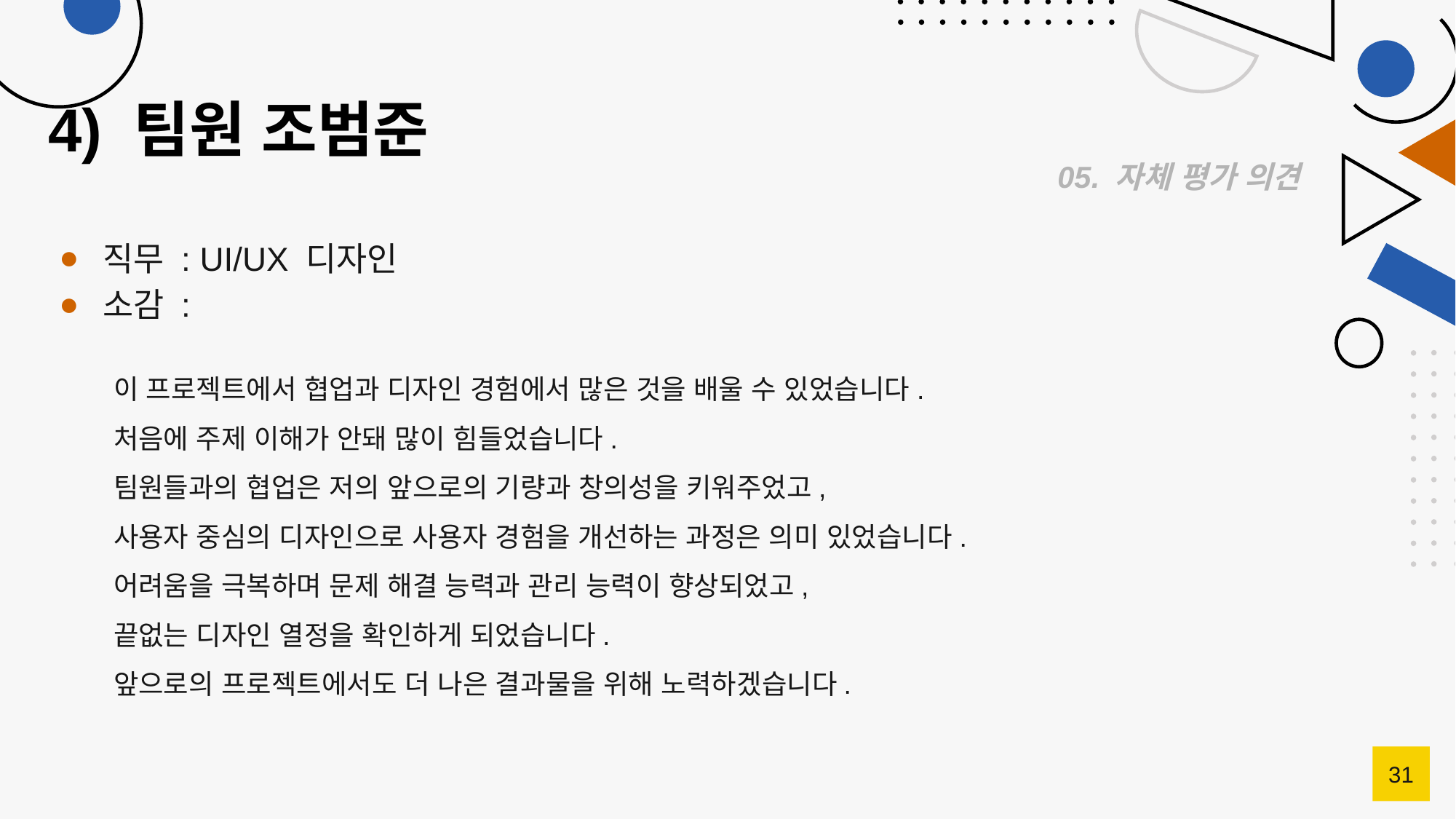

# 4) 팀원 조범준
05. 자체 평가 의견
직무 : UI/UX 디자인
소감 :
이 프로젝트에서 협업과 디자인 경험에서 많은 것을 배울 수 있었습니다.
처음에 주제 이해가 안돼 많이 힘들었습니다.
팀원들과의 협업은 저의 앞으로의 기량과 창의성을 키워주었고,
사용자 중심의 디자인으로 사용자 경험을 개선하는 과정은 의미 있었습니다.
어려움을 극복하며 문제 해결 능력과 관리 능력이 향상되었고,
끝없는 디자인 열정을 확인하게 되었습니다.
앞으로의 프로젝트에서도 더 나은 결과물을 위해 노력하겠습니다.
31